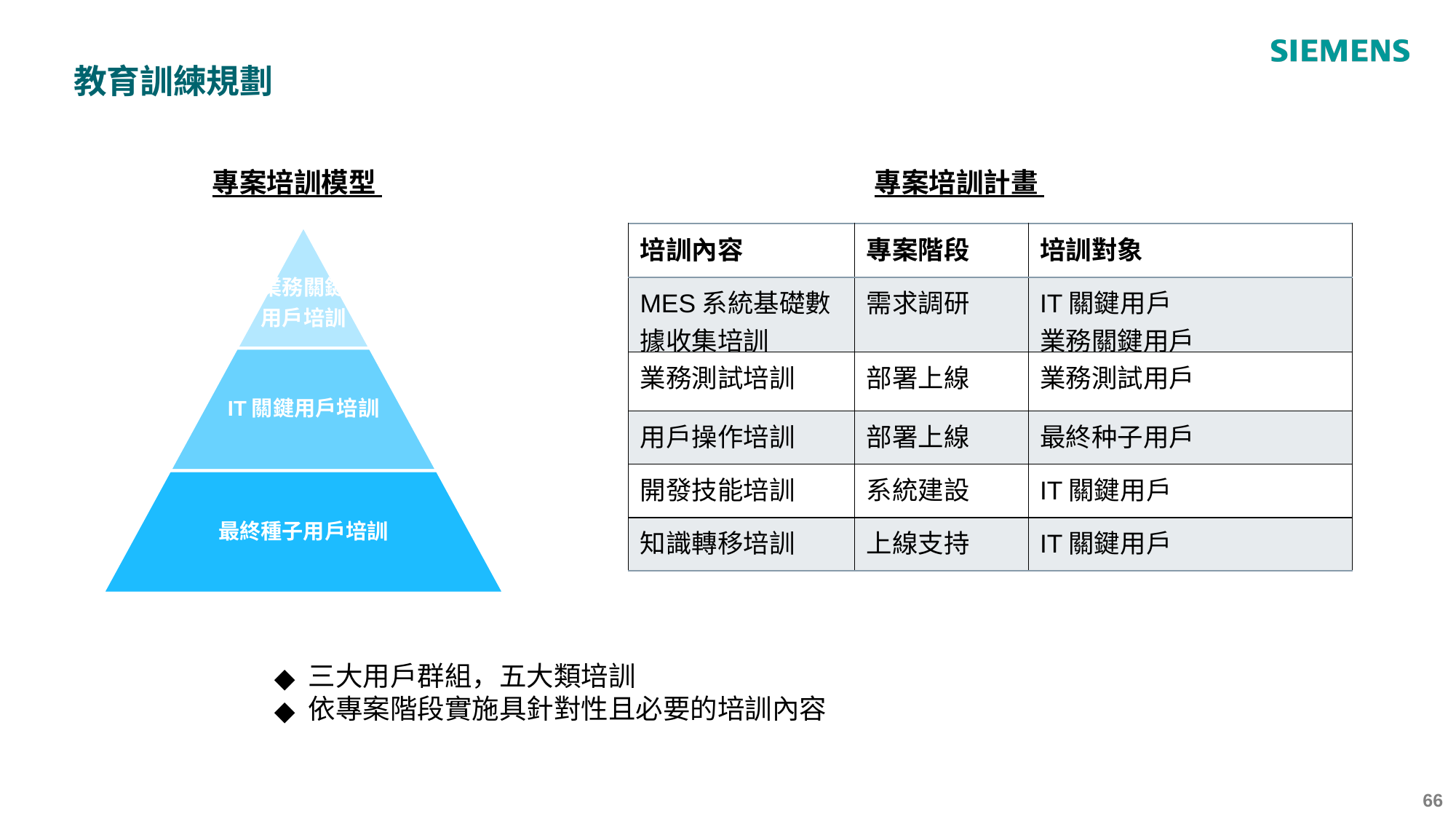

教育訓練規劃

專案培訓計畫
專案培訓模型
| 培訓內容 | 專案階段 | 培訓對象 |
| --- | --- | --- |
| MES系統基礎數據收集培訓 | 需求調研 | IT關鍵用戶 業務關鍵用戶 |
| 業務測試培訓 | 部署上線 | 業務測試用戶 |
| 用戶操作培訓 | 部署上線 | 最終种子用戶 |
| 開發技能培訓 | 系統建設 | IT關鍵用戶 |
| 知識轉移培訓 | 上線支持 | IT關鍵用戶 |

業務關鍵
用戶培訓

IT關鍵用戶培訓

最終種子用戶培訓
三大用戶群組，五大類培訓
依專案階段實施具針對性且必要的培訓內容
66